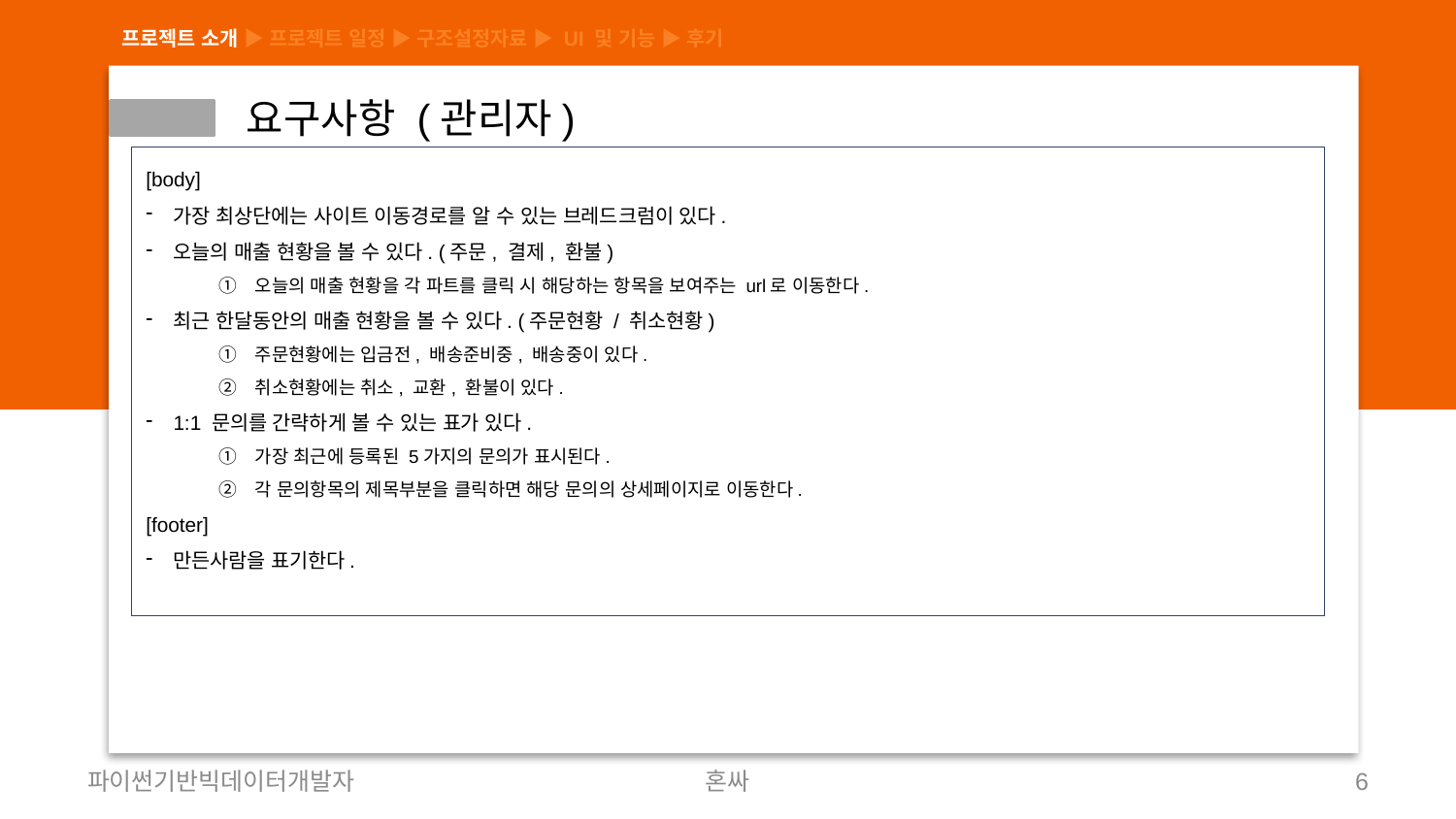

프로젝트 소개 ▶ 프로젝트 일정 ▶ 구조설정자료 ▶ UI 및 기능 ▶ 후기

 요구사항 (관리자)

[body]
가장 최상단에는 사이트 이동경로를 알 수 있는 브레드크럼이 있다.
오늘의 매출 현황을 볼 수 있다. (주문, 결제, 환불)
오늘의 매출 현황을 각 파트를 클릭 시 해당하는 항목을 보여주는 url로 이동한다.
최근 한달동안의 매출 현황을 볼 수 있다. (주문현황 / 취소현황)
주문현황에는 입금전, 배송준비중, 배송중이 있다.
취소현황에는 취소, 교환, 환불이 있다.
1:1 문의를 간략하게 볼 수 있는 표가 있다.
가장 최근에 등록된 5가지의 문의가 표시된다.
각 문의항목의 제목부분을 클릭하면 해당 문의의 상세페이지로 이동한다.
[footer]
만든사람을 표기한다.

파이썬기반빅데이터개발자
혼싸
6